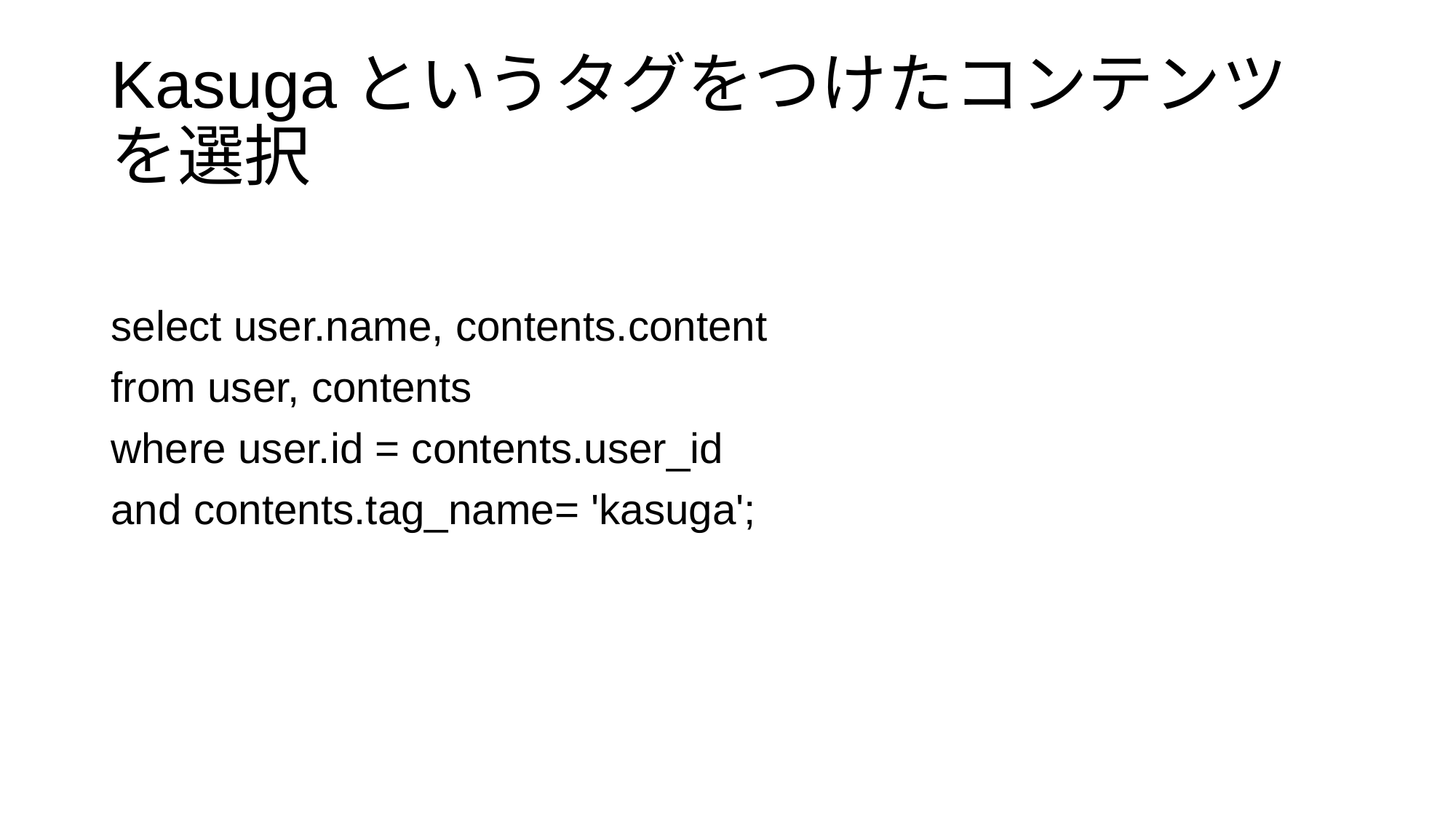

# Kasugaというタグをつけたコンテンツを選択
select user.name, contents.content
from user, contents
where user.id = contents.user_id
and contents.tag_name= 'kasuga';